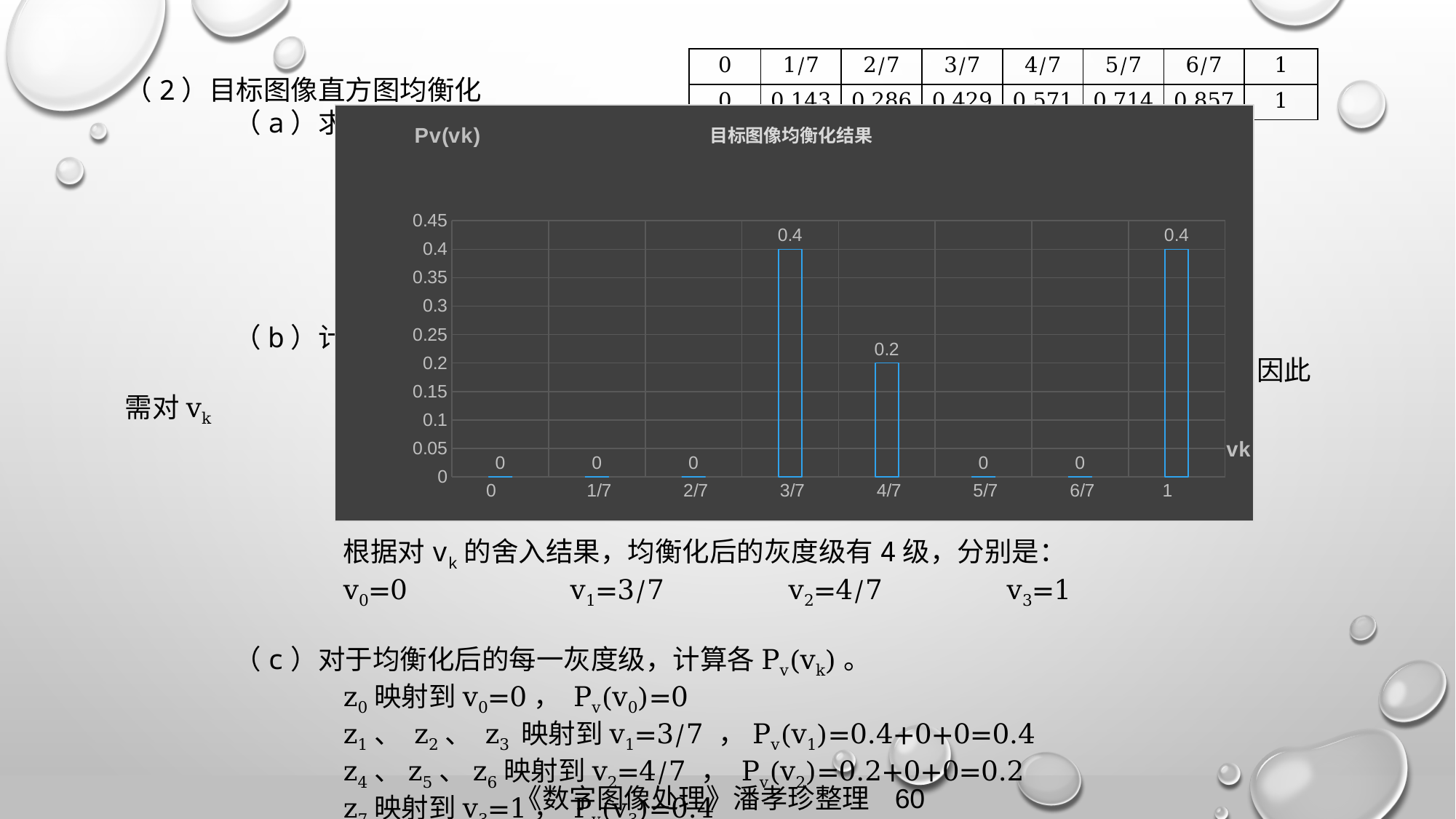

| 0 | 1/7 | 2/7 | 3/7 | 4/7 | 5/7 | 6/7 | 1 |
| --- | --- | --- | --- | --- | --- | --- | --- |
| 0 | 0.143 | 0.286 | 0.429 | 0.571 | 0.714 | 0.857 | 1 |
（2）目标图像直方图均衡化
	（a）求变换函数
		v0=Pz(z0) =0
		v1=Pz(z0) +Pz(z1) =0+0.40=0.4
		v2=Pz(z0) +Pz(z1) +Pz(z2) =0+0.40+0=0.4
		同理求出：v3=0.4,  v4=0.6,  v5=0.6,  v6=0.6,  v7=1

	（b）计算均衡化之后的灰度级
		由于图像的灰度级只有8级，变换之后的vk只能选择最接近的一个灰度级，因此需对vk			进行舍入处理。
		v0=0		 v1≈3/7		 v2≈3/7		 v3≈3/7
		v4≈4/7		 v5≈4/7		 v6≈4/7		 v7=1

		根据对vk的舍入结果，均衡化后的灰度级有4级，分别是：
		v0=0		 v1=3/7		 v2=4/7		 v3=1

	（c）对于均衡化后的每一灰度级，计算各Pv(vk)。
		z0映射到v0=0， Pv(v0)=0
		z1、 z2、 z3 映射到v1=3/7 ，Pv(v1)=0.4+0+0=0.4
		z4、z5、z6映射到v2=4/7 ， Pv(v2)=0.2+0+0=0.2
		z7映射到v3=1， Pv(v3)=0.4

### Chart: 目标图像均衡化结果

| Category | 系列 1 |
|---|---|
| 0 | 0.0 |
| 0.14285714285714285 | 0.0 |
| 0.2857142857142857 | 0.0 |
| 0.42857142857142899 | 0.4 |
| 0.57142857142857195 | 0.2 |
| 0.71428571428571397 | 0.0 |
| 0.85714285714285698 | 0.0 |
| 1 | 0.4 |